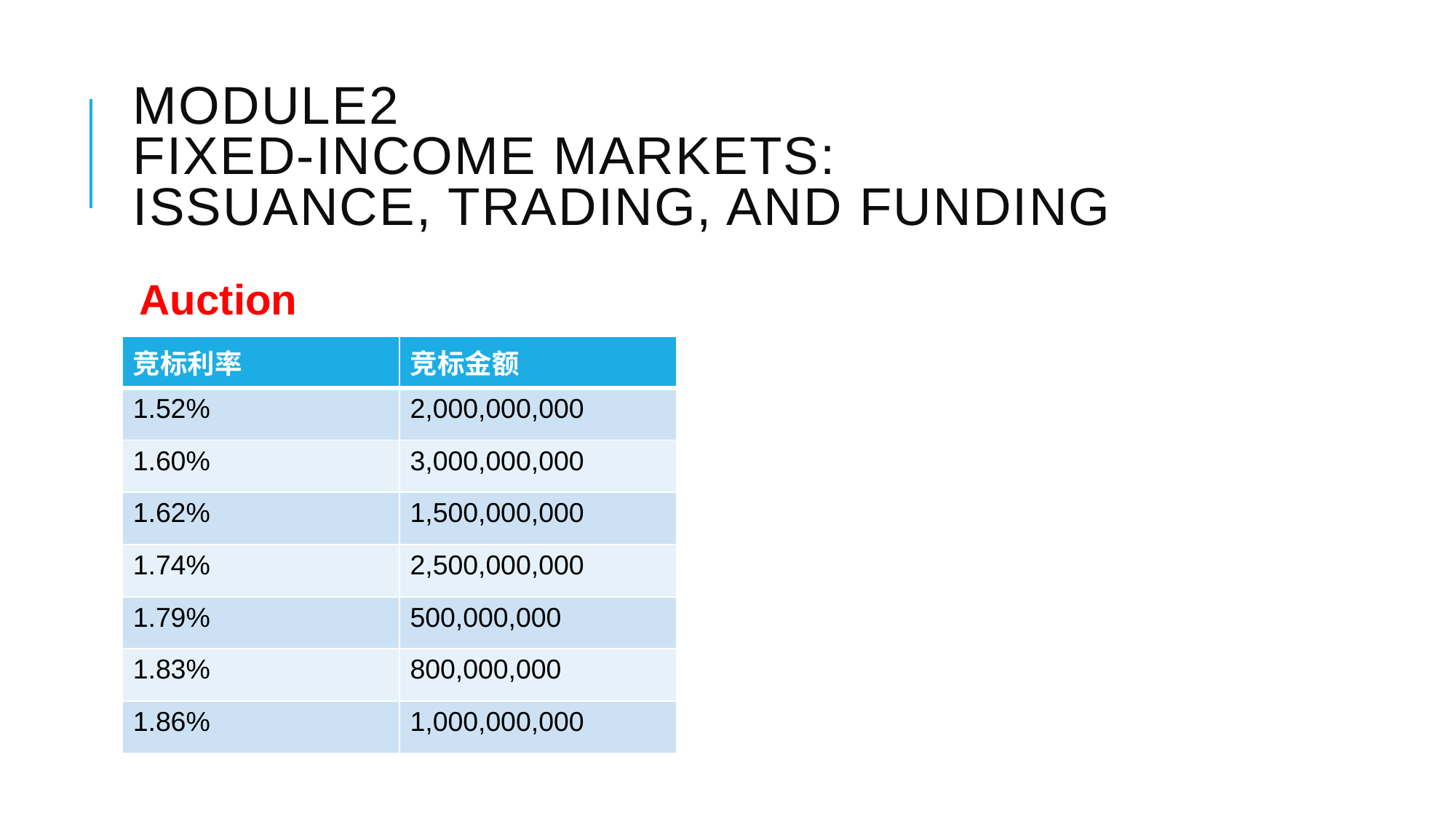

# Module2 Fixed-Income markets: issuance, trading, and funding
Auction

| 竞标利率 | 竞标金额 |
| --- | --- |
| 1.52% | 2,000,000,000 |
| 1.60% | 3,000,000,000 |
| 1.62% | 1,500,000,000 |
| 1.74% | 2,500,000,000 |
| 1.79% | 500,000,000 |
| 1.83% | 800,000,000 |
| 1.86% | 1,000,000,000 |